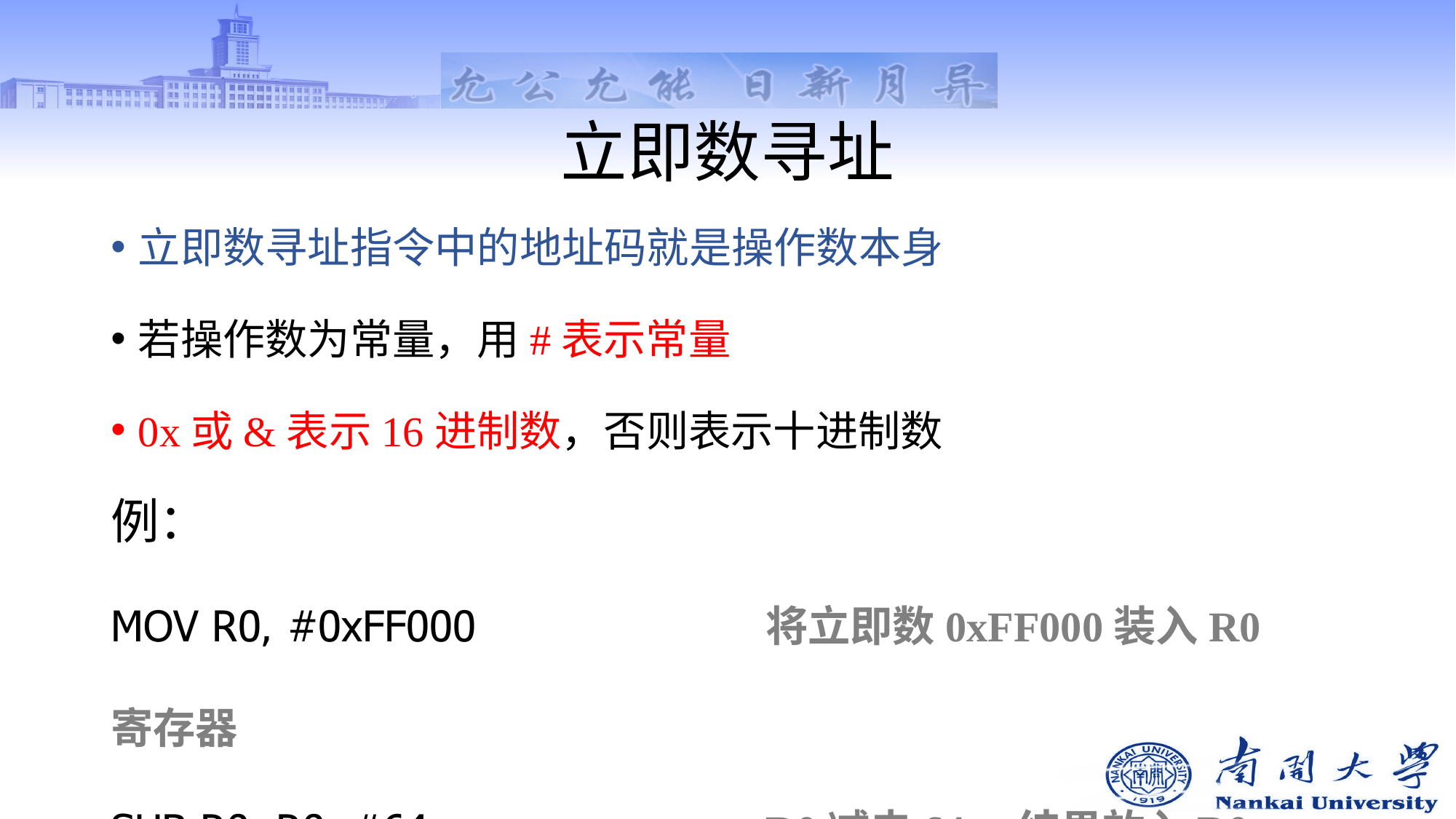

# 立即数寻址
立即数寻址指令中的地址码就是操作数本身
若操作数为常量，用#表示常量
0x或&表示16进制数，否则表示十进制数
例：
MOV R0, #0xFF000			将立即数0xFF000装入R0寄存器
SUB R0, R0, #64				R0减去64，结果放入R0